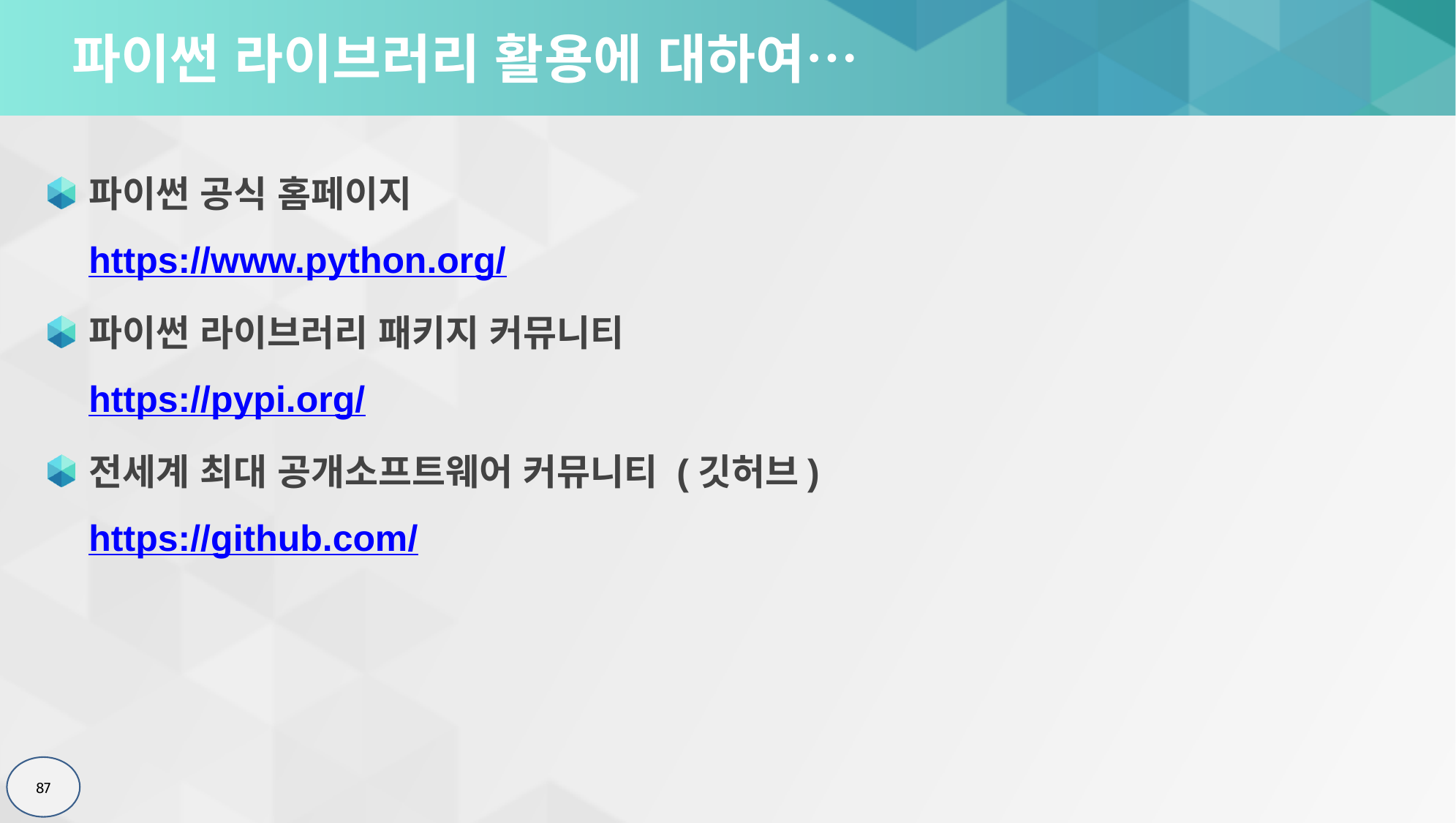

# 파이썬 라이브러리 활용에 대하여…
파이썬 공식 홈페이지
https://www.python.org/
파이썬 라이브러리 패키지 커뮤니티
https://pypi.org/
전세계 최대 공개소프트웨어 커뮤니티 (깃허브)
https://github.com/